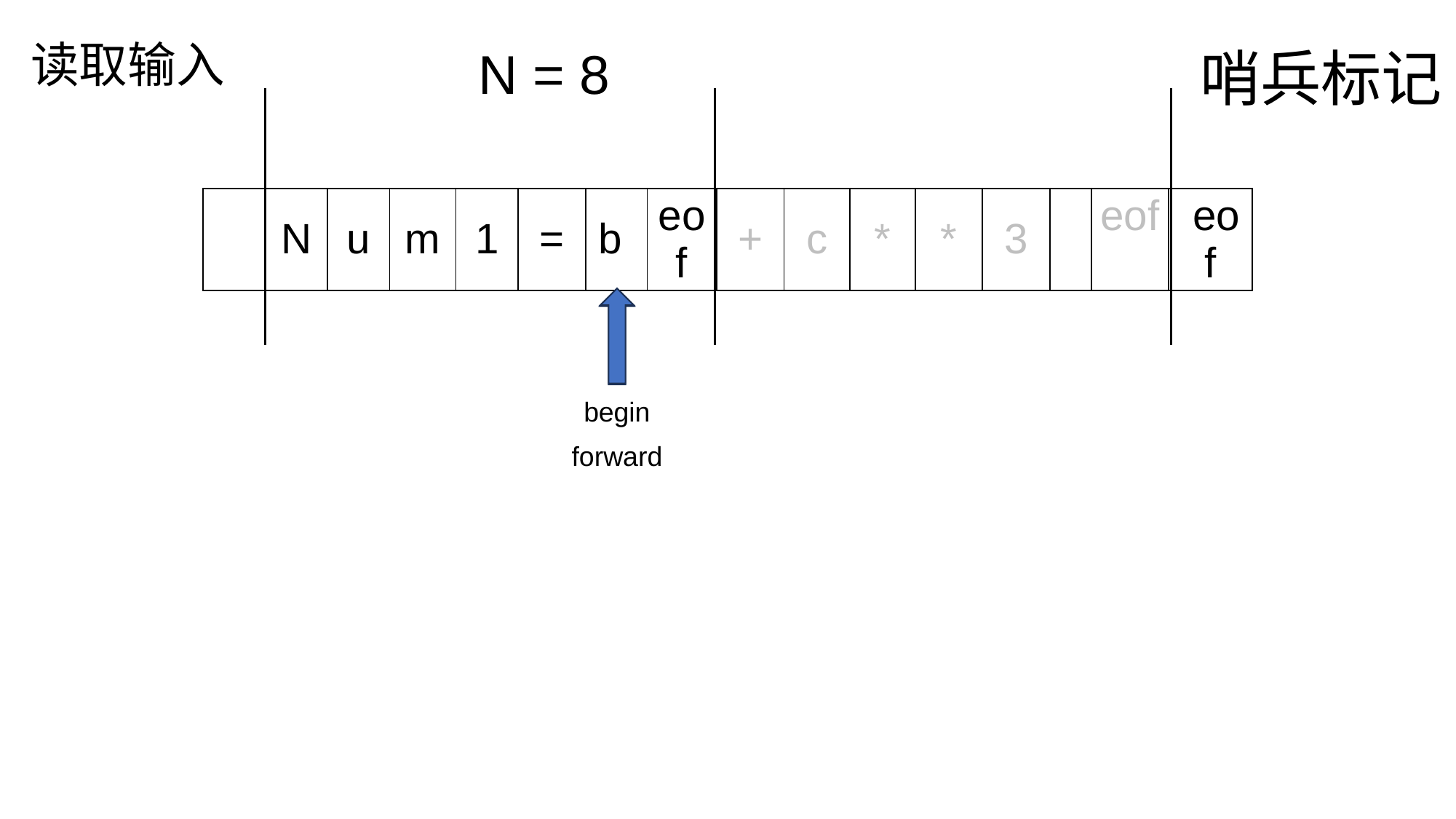

读取输入
N = 8
哨兵标记
|  | N | u | m | 1 | = | b | eof | + | c | \* | \* | 3 |  | eof | eof |
| --- | --- | --- | --- | --- | --- | --- | --- | --- | --- | --- | --- | --- | --- | --- | --- |

begin
forward